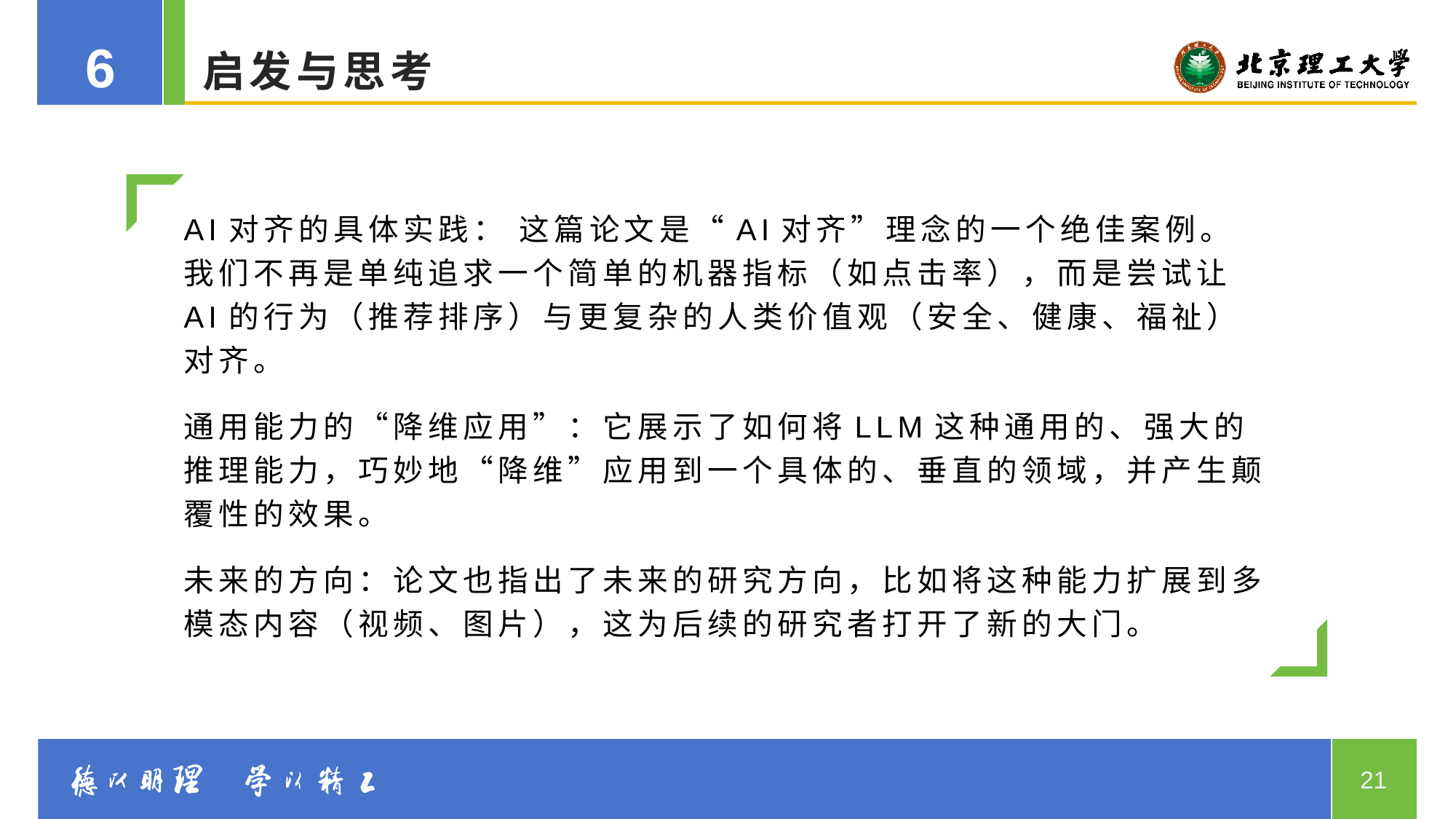

6
# 启发与思考

AI对齐的具体实践： 这篇论文是“AI对齐”理念的一个绝佳案例。我们不再是单纯追求一个简单的机器指标（如点击率），而是尝试让AI的行为（推荐排序）与更复杂的人类价值观（安全、健康、福祉）对齐。
通用能力的“降维应用”：它展示了如何将LLM这种通用的、强大的推理能力，巧妙地“降维”应用到一个具体的、垂直的领域，并产生颠覆性的效果。
未来的方向：论文也指出了未来的研究方向，比如将这种能力扩展到多模态内容（视频、图片），这为后续的研究者打开了新的大门。